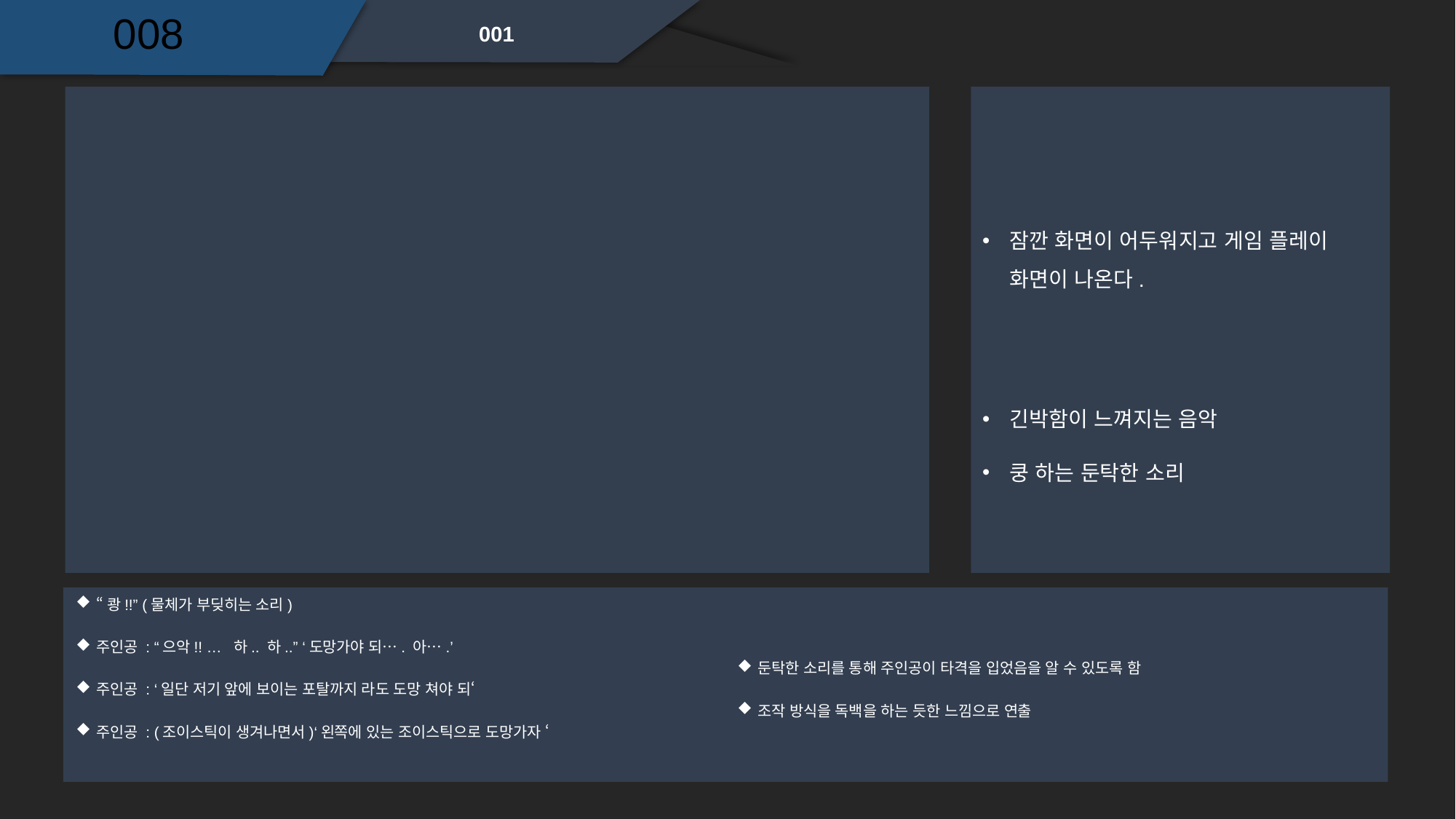

008
001
잠깐 화면이 어두워지고 게임 플레이 화면이 나온다.
긴박함이 느껴지는 음악
쿵 하는 둔탁한 소리

“쾅!!” (물체가 부딪히는 소리)
주인공 : “으악!! …  하.. 하..” ‘도망가야 되…. 아….’
주인공 : ‘일단 저기 앞에 보이는 포탈까지 라도 도망 쳐야 되‘
주인공 : (조이스틱이 생겨나면서)‘왼쪽에 있는 조이스틱으로 도망가자 ‘

둔탁한 소리를 통해 주인공이 타격을 입었음을 알 수 있도록 함
조작 방식을 독백을 하는 듯한 느낌으로 연출